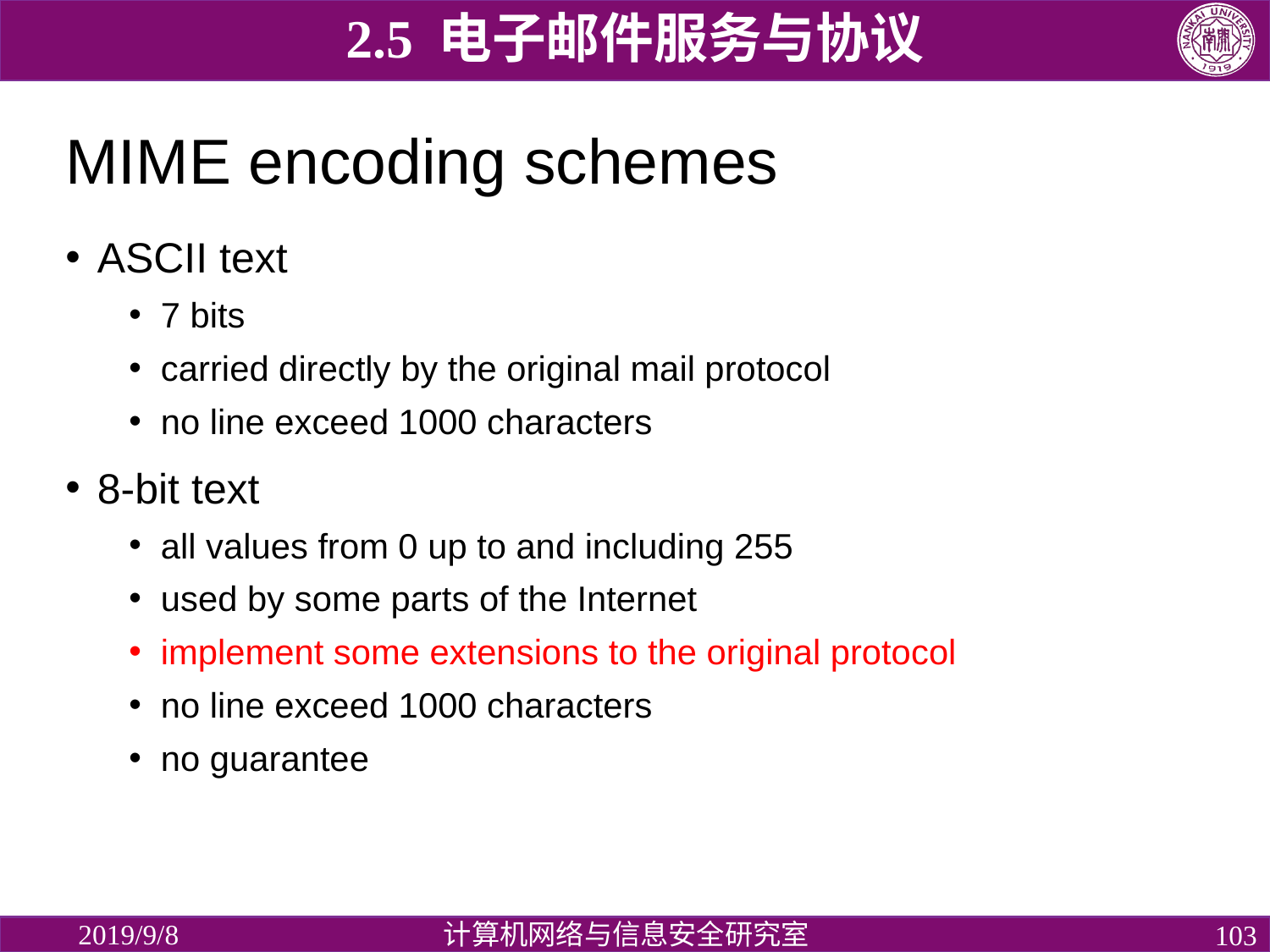

2.5 电子邮件服务与协议
# MIME encoding schemes
ASCII text
7 bits
carried directly by the original mail protocol
no line exceed 1000 characters
8-bit text
all values from 0 up to and including 255
used by some parts of the Internet
implement some extensions to the original protocol
no line exceed 1000 characters
no guarantee